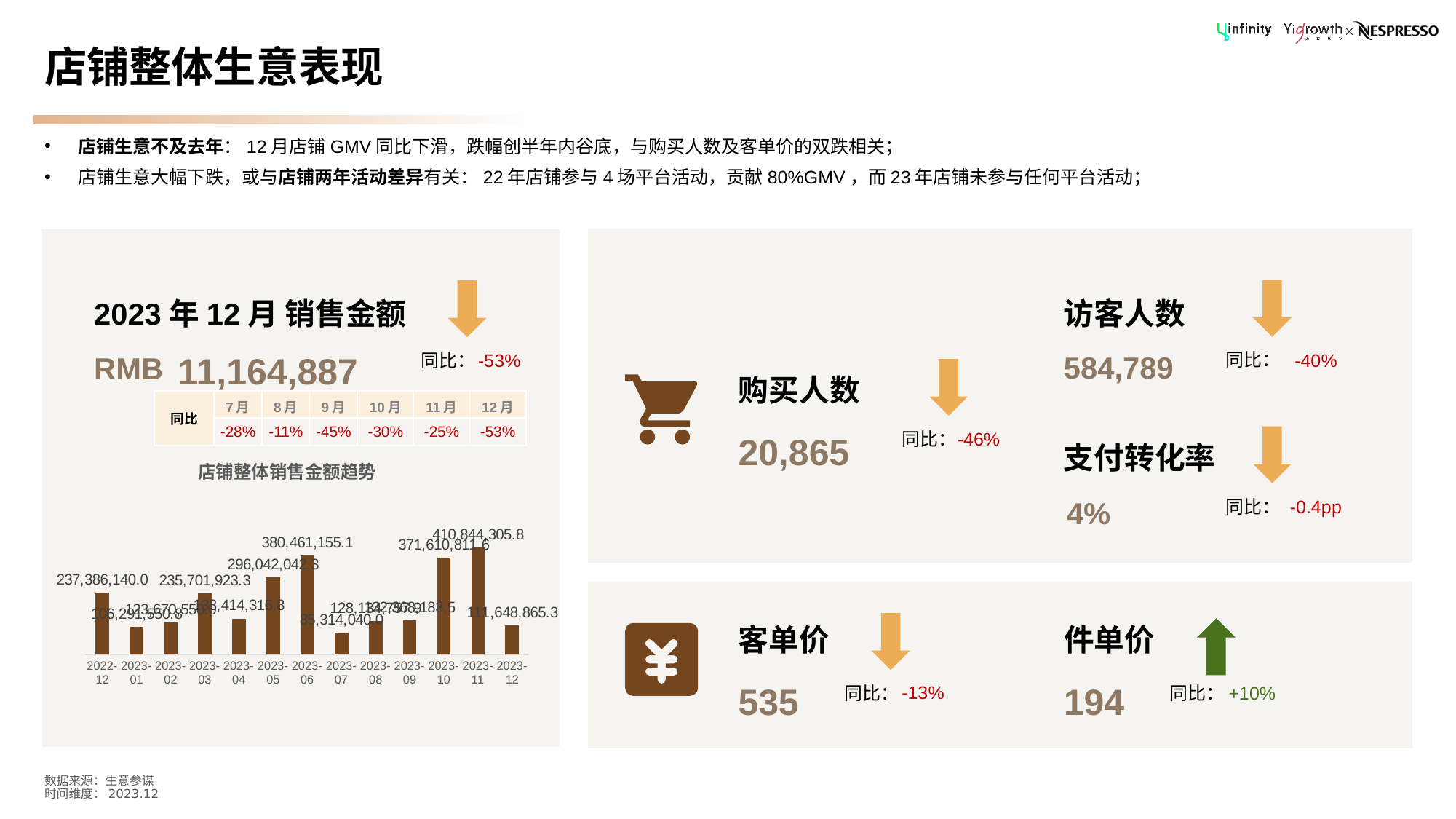

# 店铺整体生意表现
店铺生意不及去年：12月店铺GMV同比下滑，跌幅创半年内谷底，与购买人数及客单价的双跌相关；
店铺生意大幅下跌，或与店铺两年活动差异有关：22年店铺参与4场平台活动，贡献80%GMV，而23年店铺未参与任何平台活动；

2023年12月 销售金额
RMB
访客人数

11,164,887
584,789
同比：
-40%
同比：
-53%
购买人数

| 同比 | 7月 | 8月 | 9月 | 10月 | 11月 | 12月 |
| --- | --- | --- | --- | --- | --- | --- |
|  | -28% | -11% | -45% | -30% | -25% | -53% |
20,865
支付转化率
同比：
-46%

### Chart: 店铺整体销售金额趋势

| Category | 支付金额 |
|---|---|
| 2022-12 | 237386140.0 |
| 2023-01 | 106291550.8 |
| 2023-02 | 123670550.0 |
| 2023-03 | 235701923.29999998 |
| 2023-04 | 138414316.8 |
| 2023-05 | 296042042.3 |
| 2023-06 | 380461155.09999996 |
| 2023-07 | 85314040.0 |
| 2023-08 | 128134757.89999999 |
| 2023-09 | 132368183.5 |
| 2023-10 | 371610811.59999967 |
| 2023-11 | 410844305.7999999 |
| 2023-12 | 111648865.3 |
4%
-0.4pp
同比：

客单价
件单价

535
194
-13%
同比：
同比：
+10%
数据来源：生意参谋
时间维度：2023.12